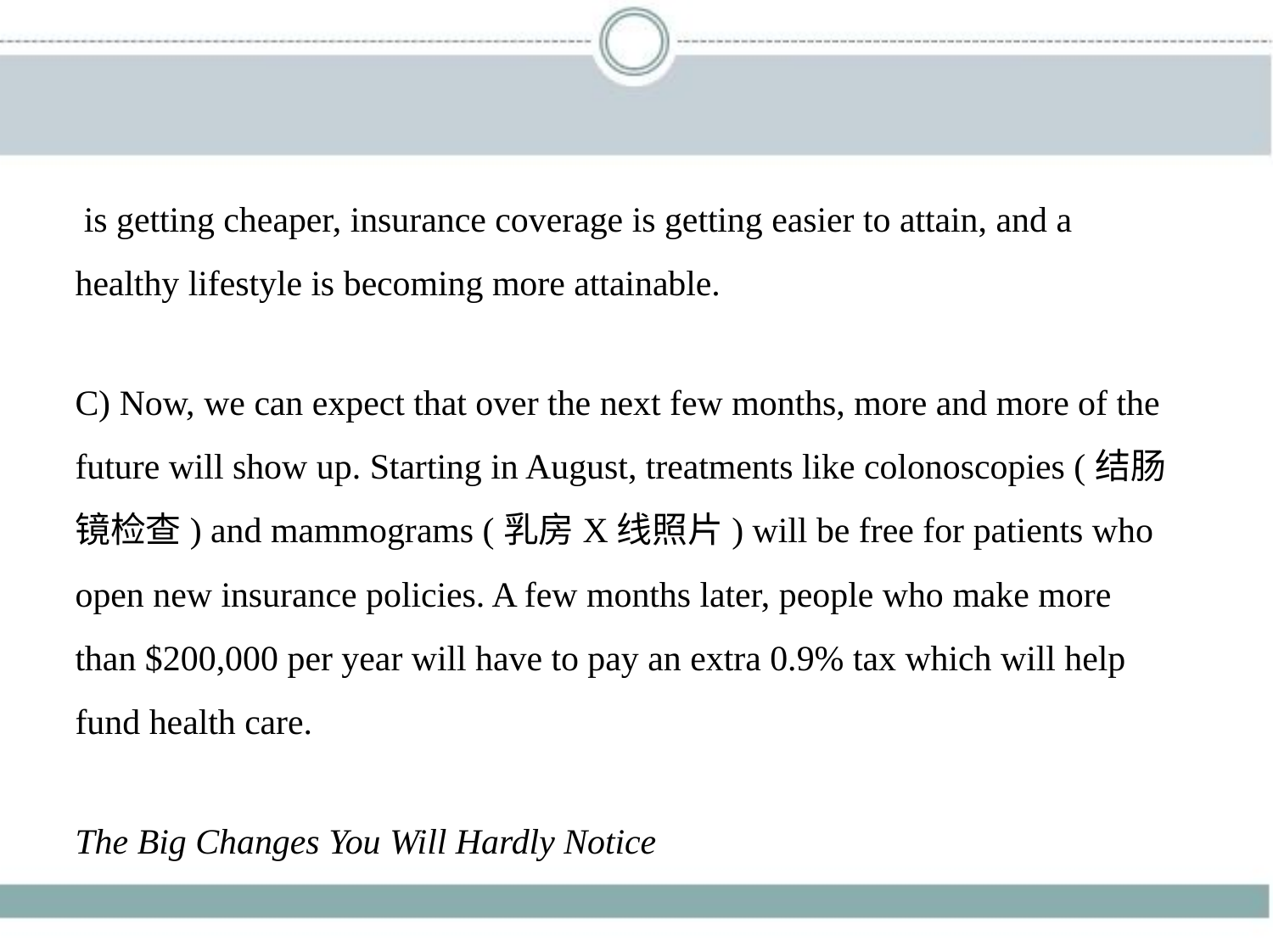

is getting cheaper, insurance coverage is getting easier to attain, and a
healthy lifestyle is becoming more attainable.
C) Now, we can expect that over the next few months, more and more of the
future will show up. Starting in August, treatments like colonoscopies (结肠
镜检查) and mammograms (乳房X线照片) will be free for patients who
open new insurance policies. A few months later, people who make more
than $200,000 per year will have to pay an extra 0.9% tax which will help
fund health care.
The Big Changes You Will Hardly Notice